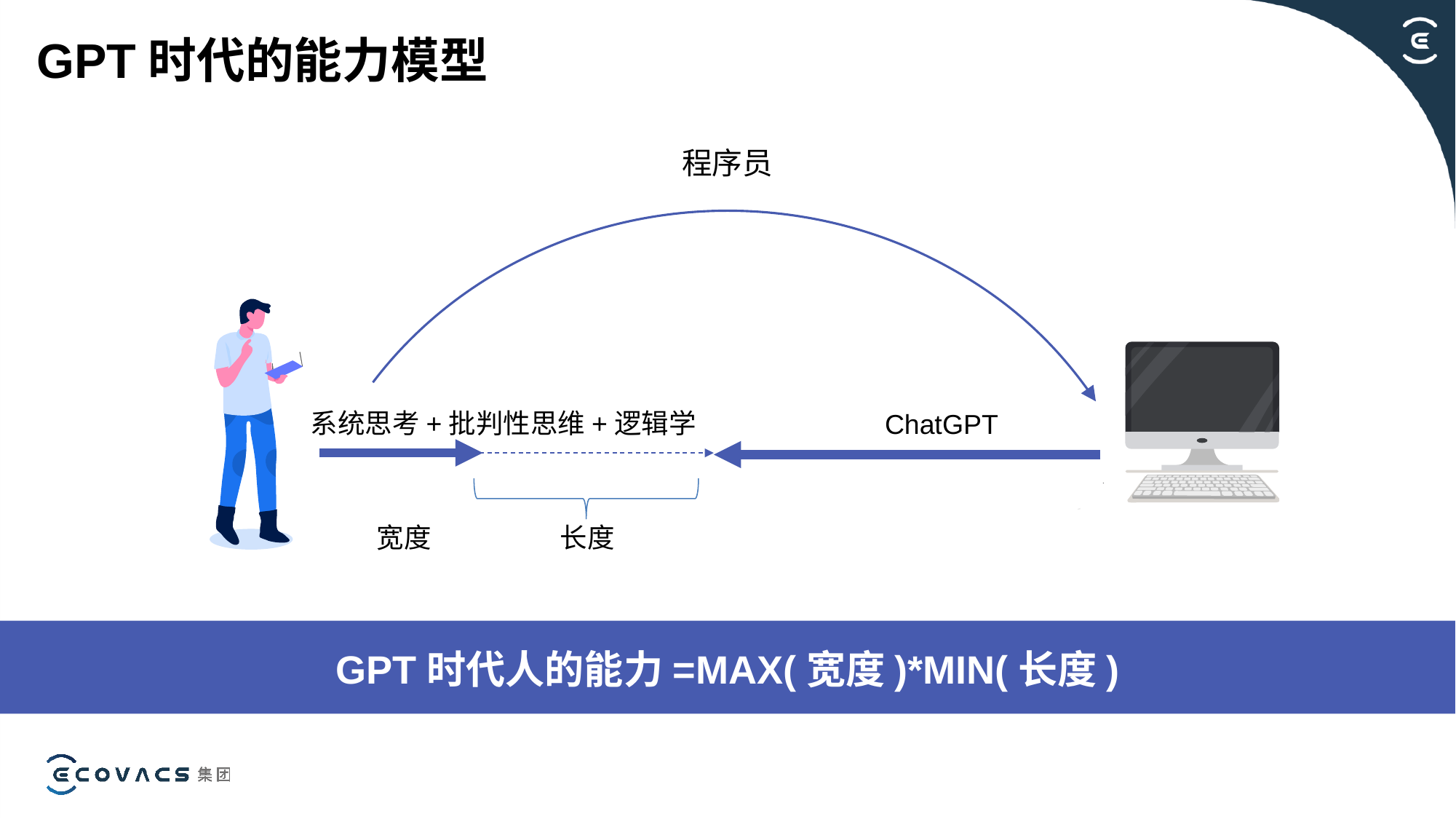

GPT时代的能力模型
程序员

系统思考+批判性思维+逻辑学
ChatGPT

宽度
长度

GPT时代人的能力=MAX(宽度)*MIN(长度)